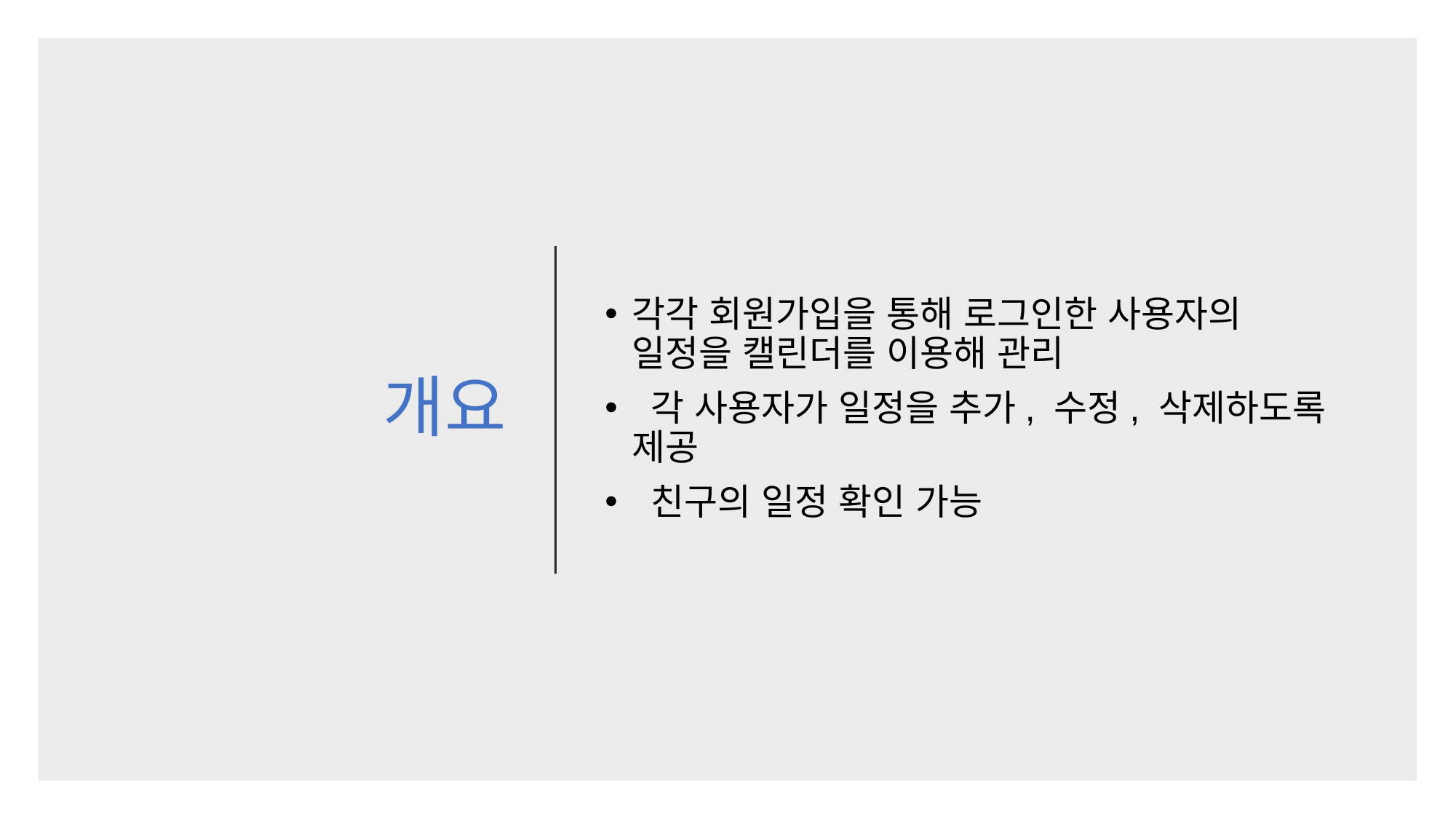

# 개요
각각 회원가입을 통해 로그인한 사용자의 일정을 캘린더를 이용해 관리
 각 사용자가 일정을 추가, 수정, 삭제하도록 제공
 친구의 일정 확인 가능